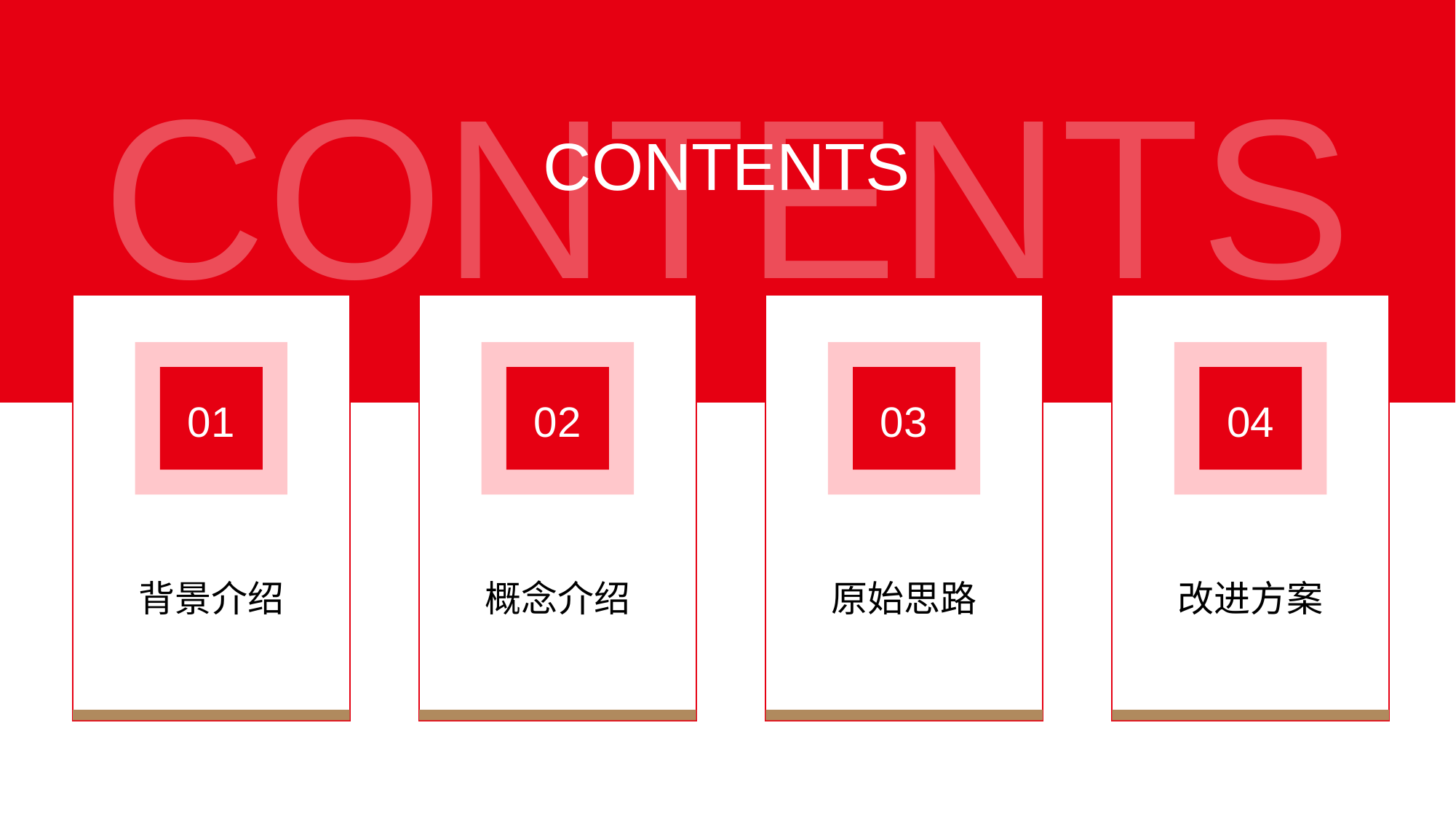

CONTENTS
CONTENTS

01
背景介绍

02
概念介绍

03
原始思路

04
改进方案